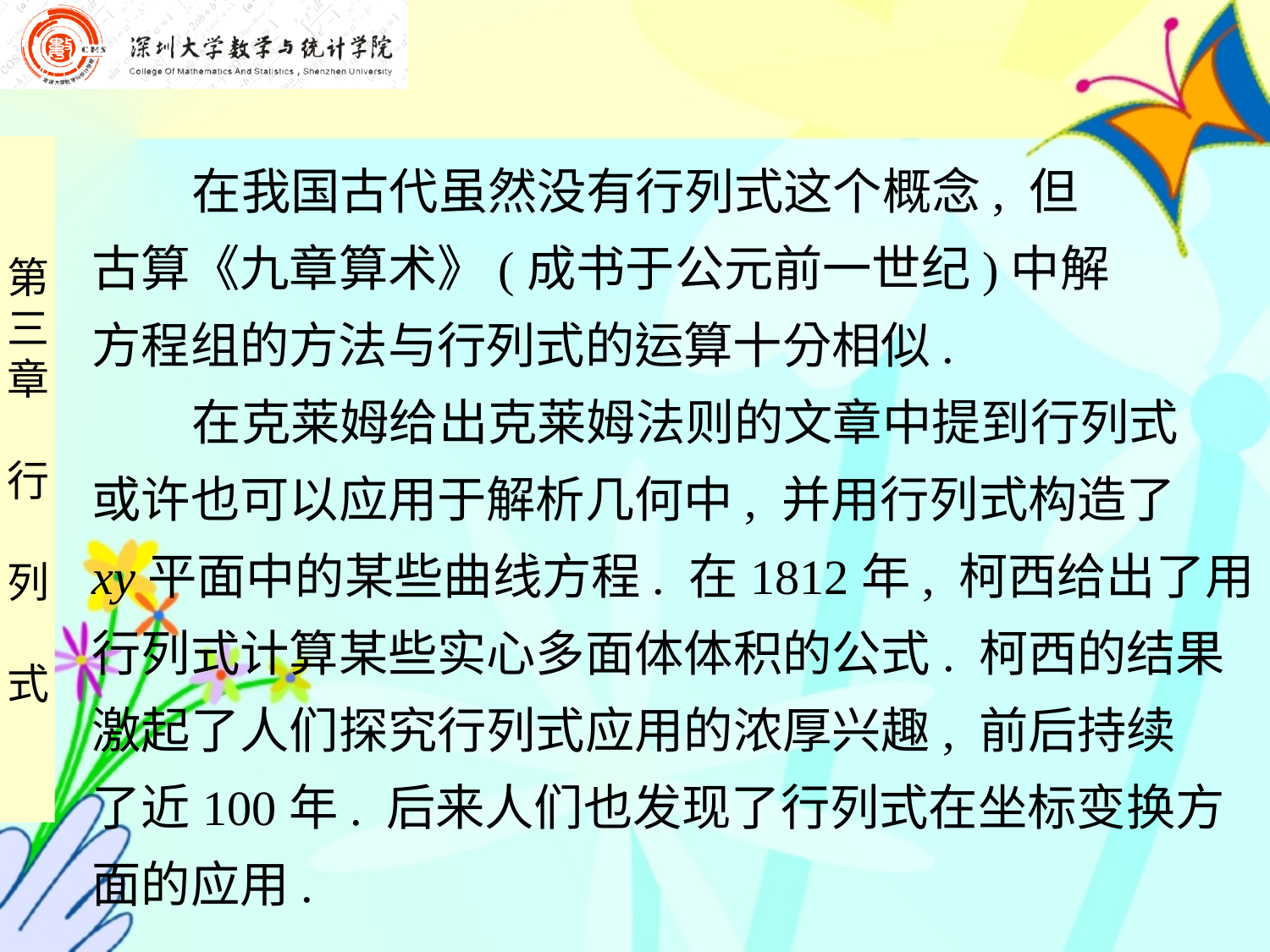

在我国古代虽然没有行列式这个概念, 但
古算《九章算术》(成书于公元前一世纪)中解
方程组的方法与行列式的运算十分相似.
        在克莱姆给出克莱姆法则的文章中提到行列式
或许也可以应用于解析几何中, 并用行列式构造了
xy平面中的某些曲线方程. 在1812年, 柯西给出了用
行列式计算某些实心多面体体积的公式. 柯西的结果
激起了人们探究行列式应用的浓厚兴趣, 前后持续
了近100年. 后来人们也发现了行列式在坐标变换方
面的应用.